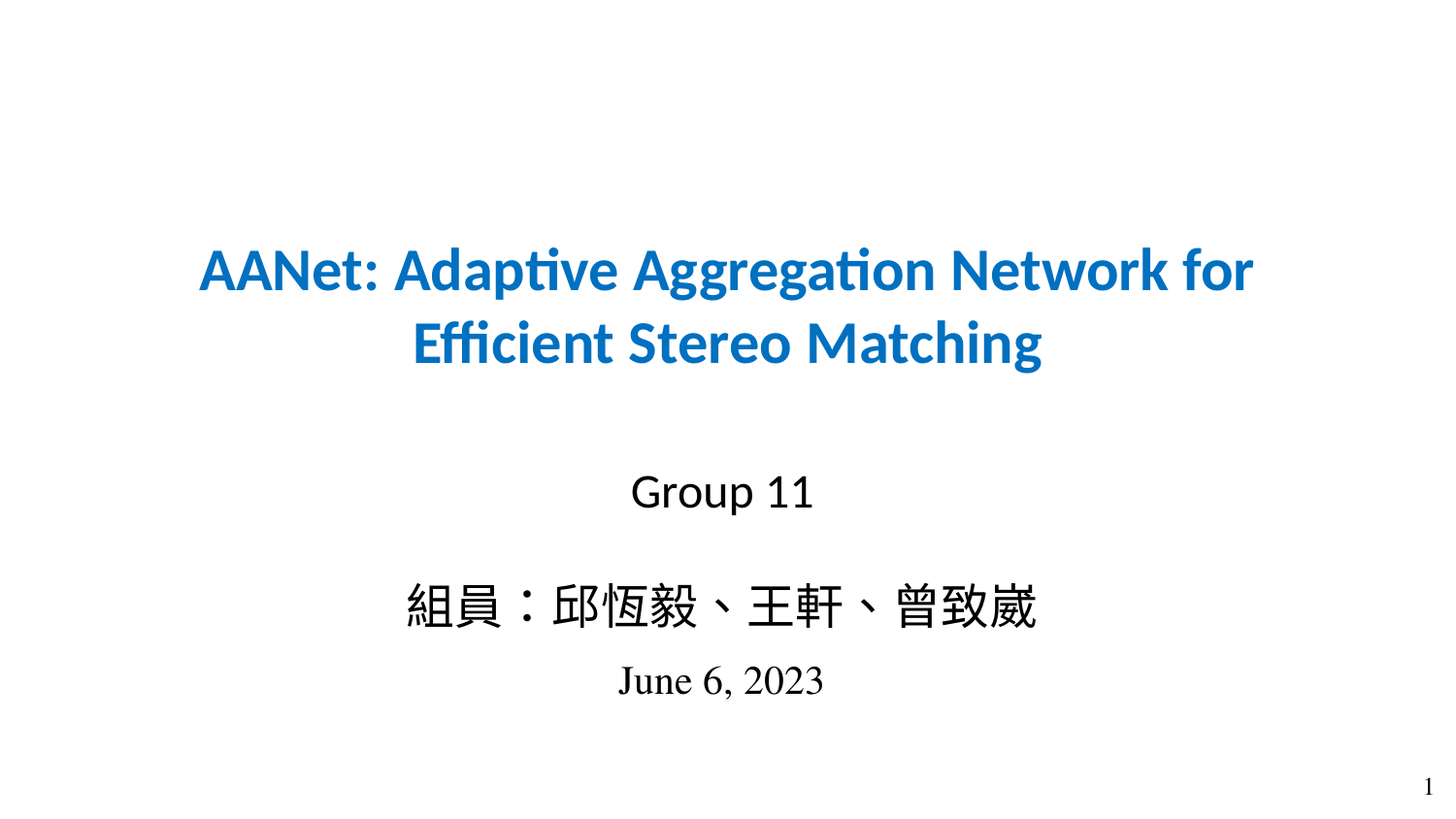

# AANet: Adaptive Aggregation Network for Efficient Stereo Matching
Group 11

組員：邱恆毅、王軒、曾致崴
June 6, 2023
1